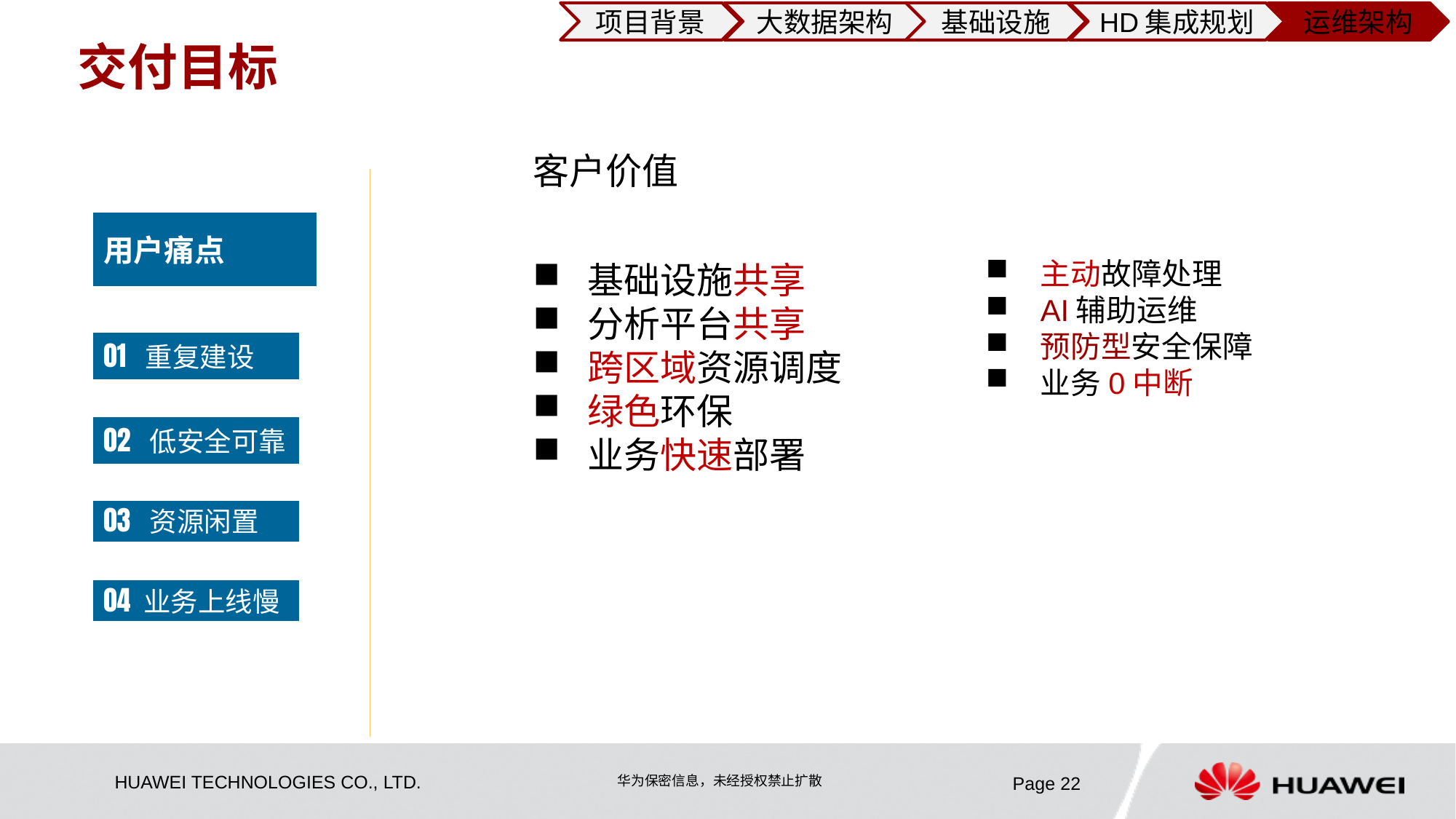

项目背景
大数据架构
基础设施
HD集成规划
运维架构
交付目标
客户价值

基础设施共享
分析平台共享
跨区域资源调度
绿色环保
业务快速部署

用户痛点

主动故障处理
AI辅助运维
预防型安全保障
业务0中断
01  重复建设
02  低安全可靠
03  资源闲置
04 业务上线慢